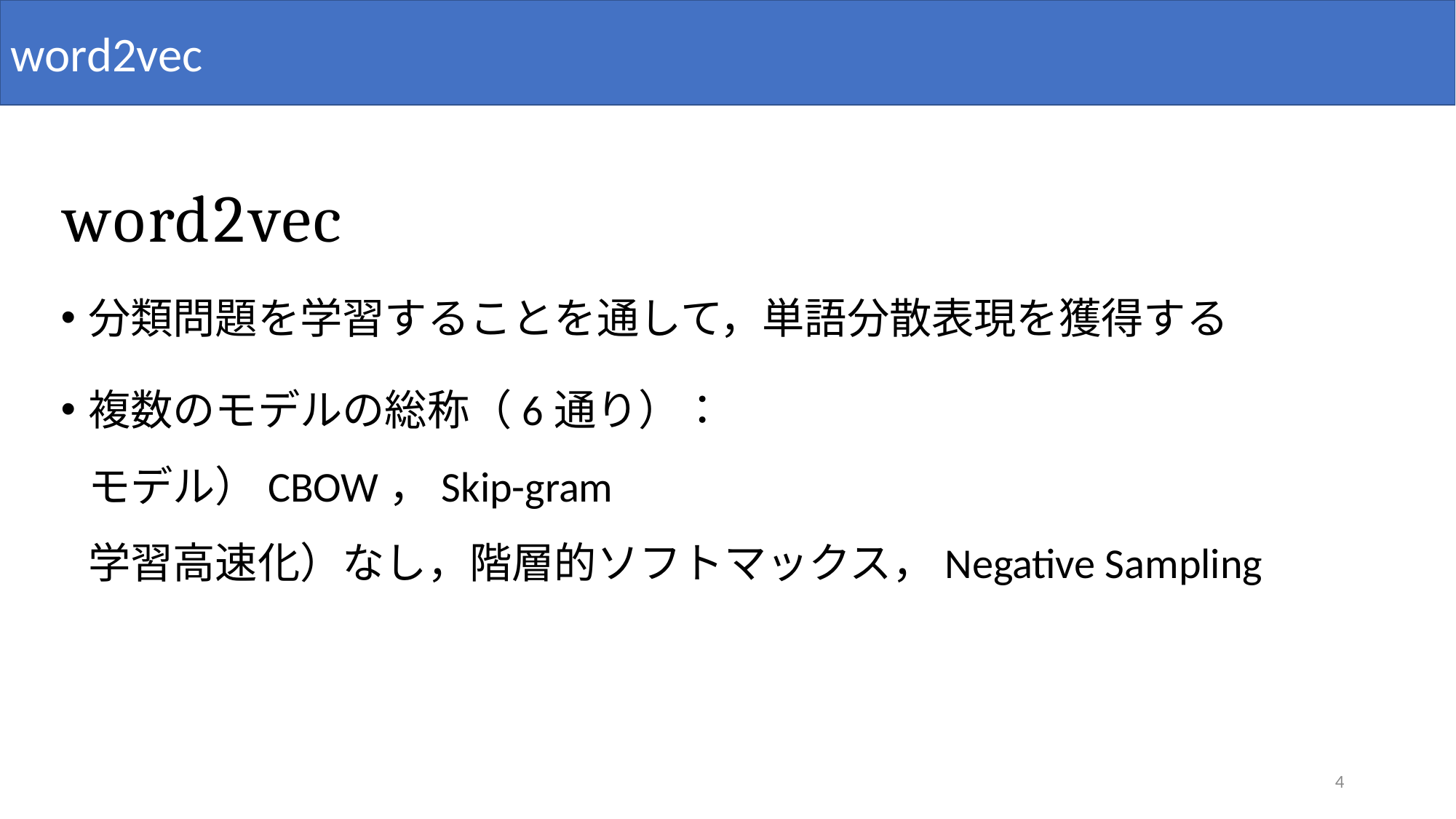

word2vec
# word2vec
分類問題を学習することを通して，単語分散表現を獲得する
複数のモデルの総称（6通り）：
モデル）CBOW，Skip-gram
学習高速化）なし，階層的ソフトマックス，Negative Sampling
4